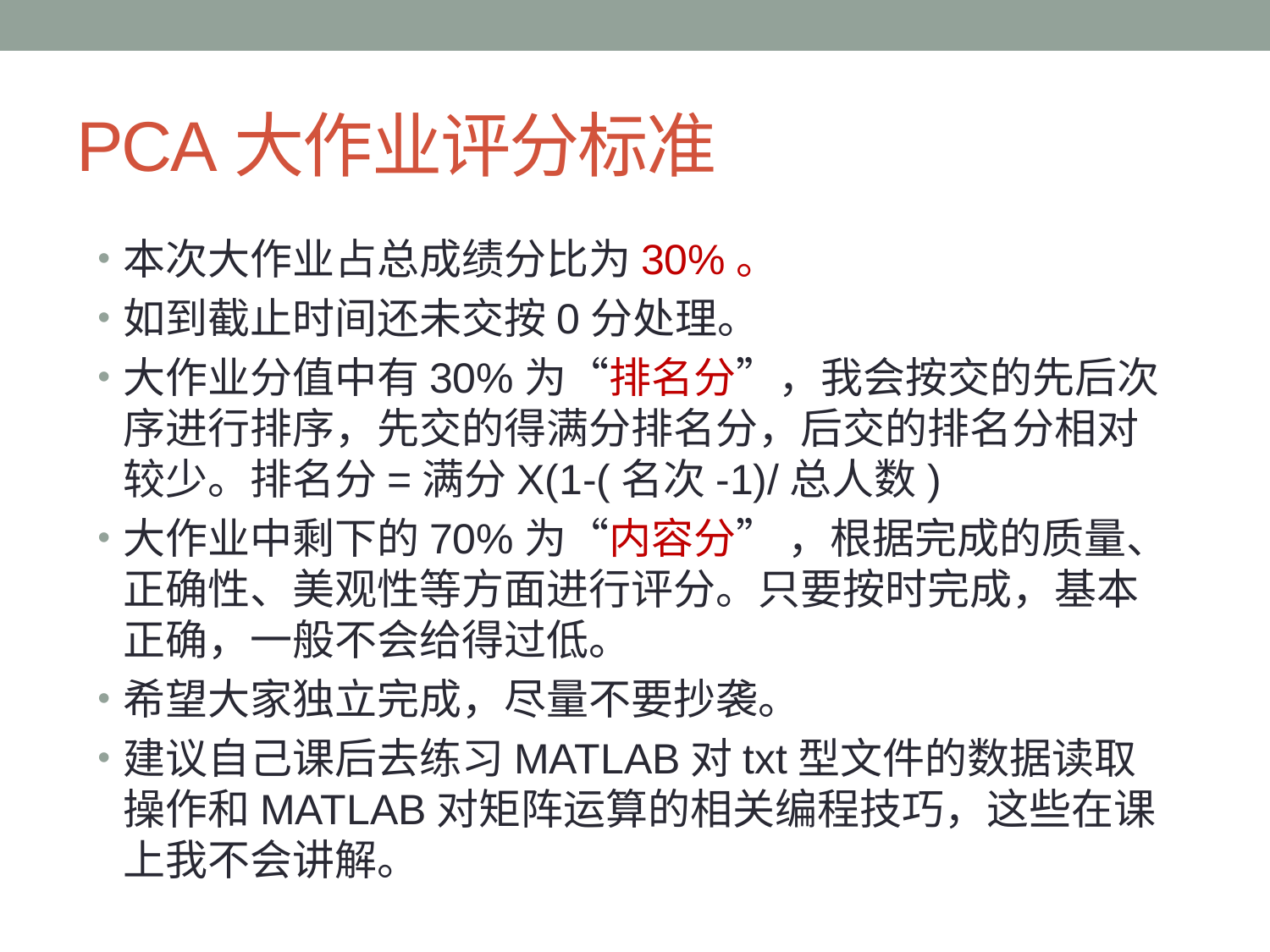

# PCA大作业评分标准
本次大作业占总成绩分比为30%。
如到截止时间还未交按0分处理。
大作业分值中有30%为“排名分”，我会按交的先后次序进行排序，先交的得满分排名分，后交的排名分相对较少。排名分=满分X(1-(名次-1)/总人数)
大作业中剩下的70%为“内容分” ，根据完成的质量、正确性、美观性等方面进行评分。只要按时完成，基本正确，一般不会给得过低。
希望大家独立完成，尽量不要抄袭。
建议自己课后去练习MATLAB对txt型文件的数据读取操作和MATLAB对矩阵运算的相关编程技巧，这些在课上我不会讲解。